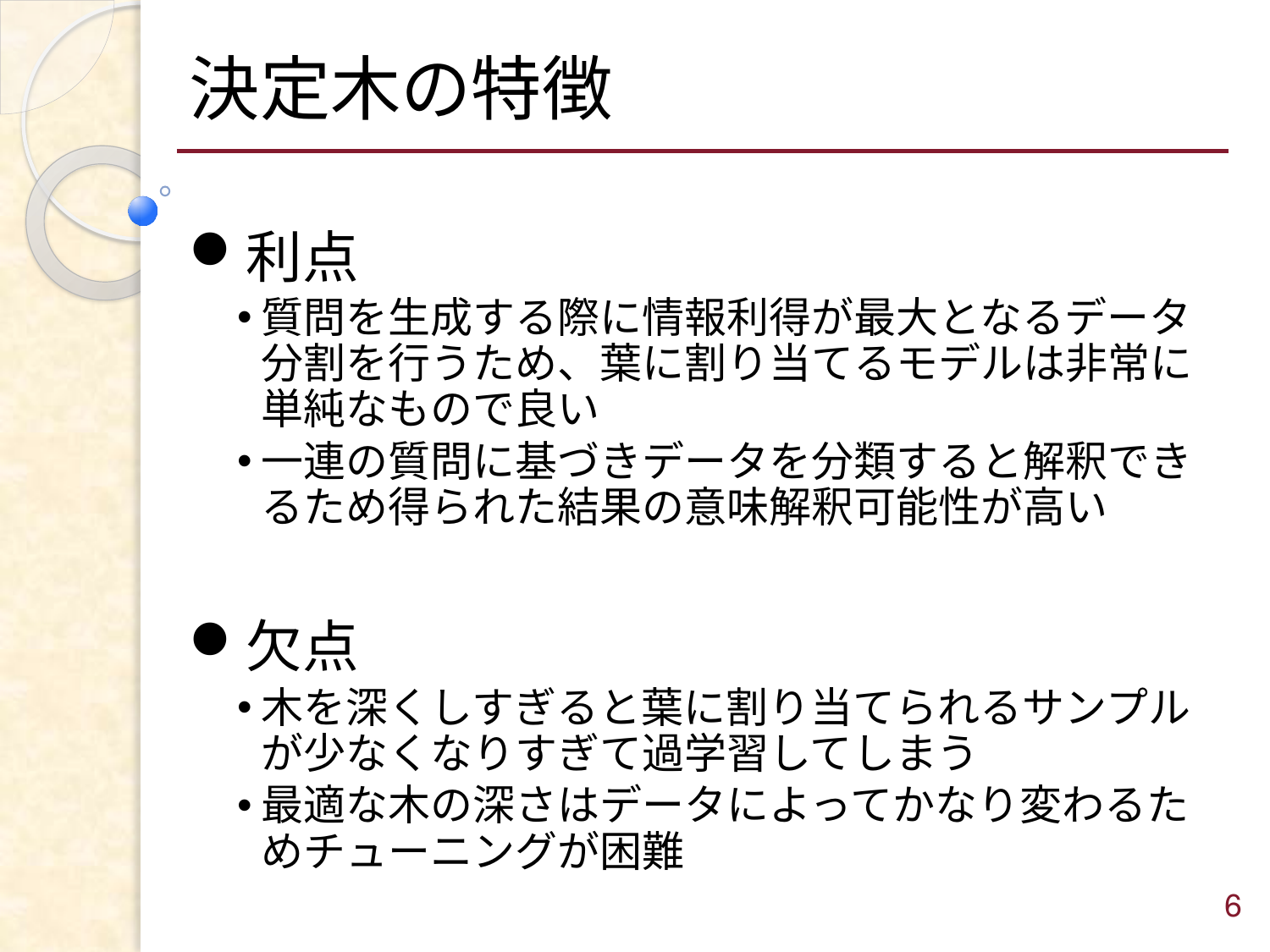

# 決定木の特徴
利点
質問を生成する際に情報利得が最大となるデータ分割を行うため、葉に割り当てるモデルは非常に単純なもので良い
一連の質問に基づきデータを分類すると解釈できるため得られた結果の意味解釈可能性が高い

欠点
木を深くしすぎると葉に割り当てられるサンプルが少なくなりすぎて過学習してしまう
最適な木の深さはデータによってかなり変わるためチューニングが困難
6